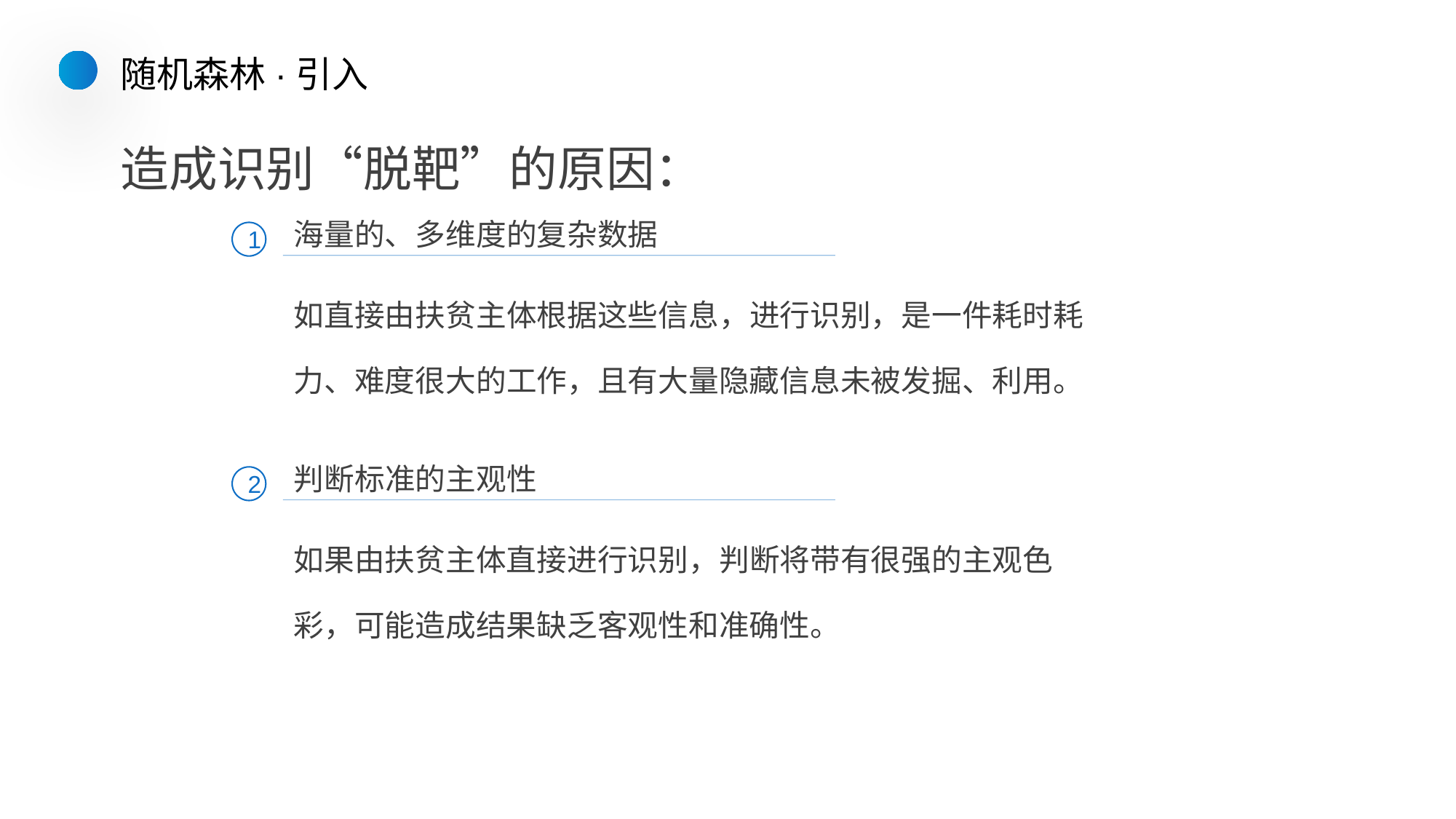

随机森林·引入

造成识别“脱靶”的原因：

海量的、多维度的复杂数据
1
如直接由扶贫主体根据这些信息，进行识别，是一件耗时耗力、难度很大的工作，且有大量隐藏信息未被发掘、利用。
判断标准的主观性
2
如果由扶贫主体直接进行识别，判断将带有很强的主观色彩，可能造成结果缺乏客观性和准确性。